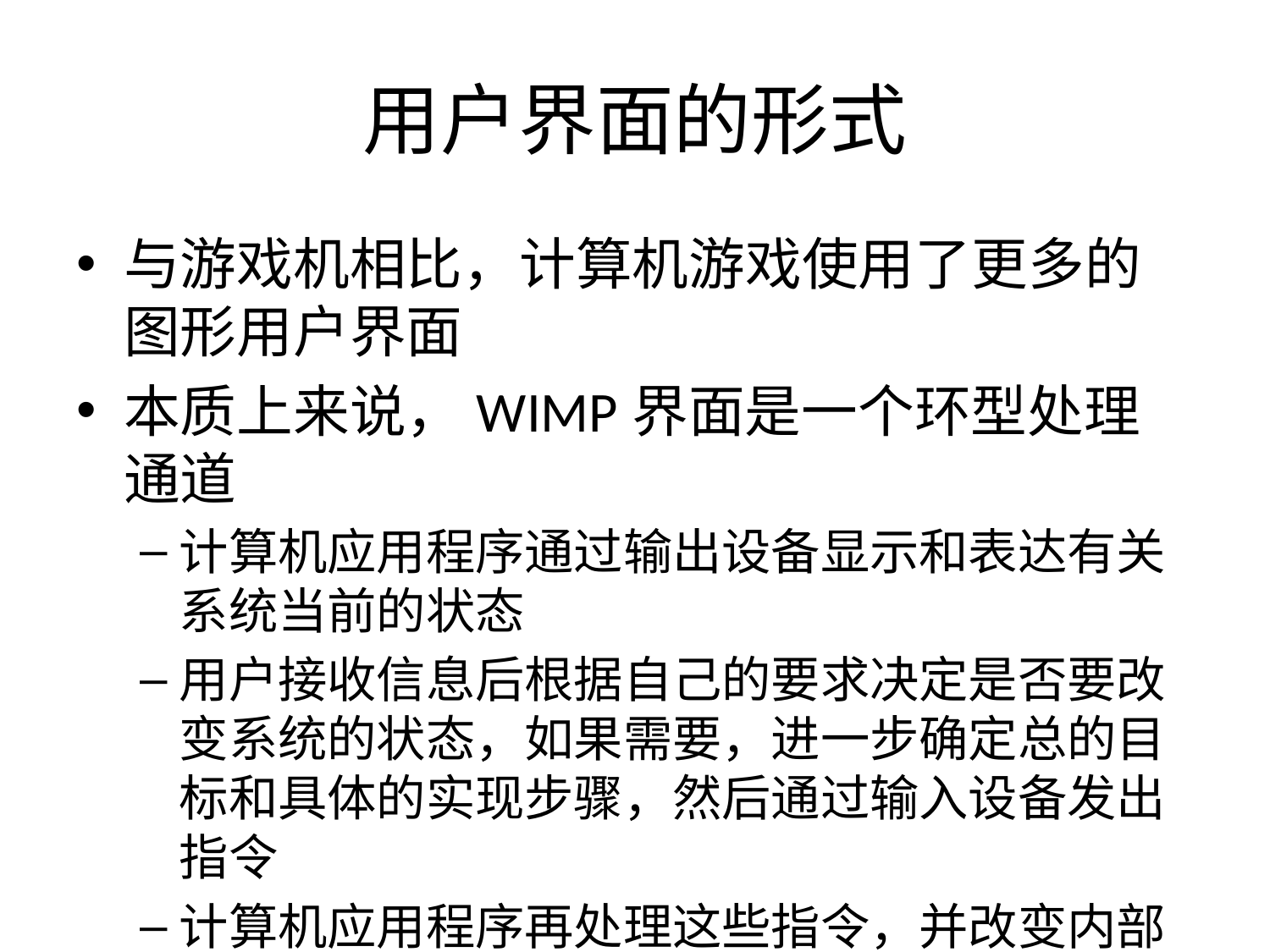

# 用户界面的形式
与游戏机相比，计算机游戏使用了更多的图形用户界面
本质上来说，WIMP界面是一个环型处理通道
计算机应用程序通过输出设备显示和表达有关系统当前的状态
用户接收信息后根据自己的要求决定是否要改变系统的状态，如果需要，进一步确定总的目标和具体的实现步骤，然后通过输入设备发出指令
计算机应用程序再处理这些指令，并改变内部状态，最后从输出设备更新信息，至此完成一个循环